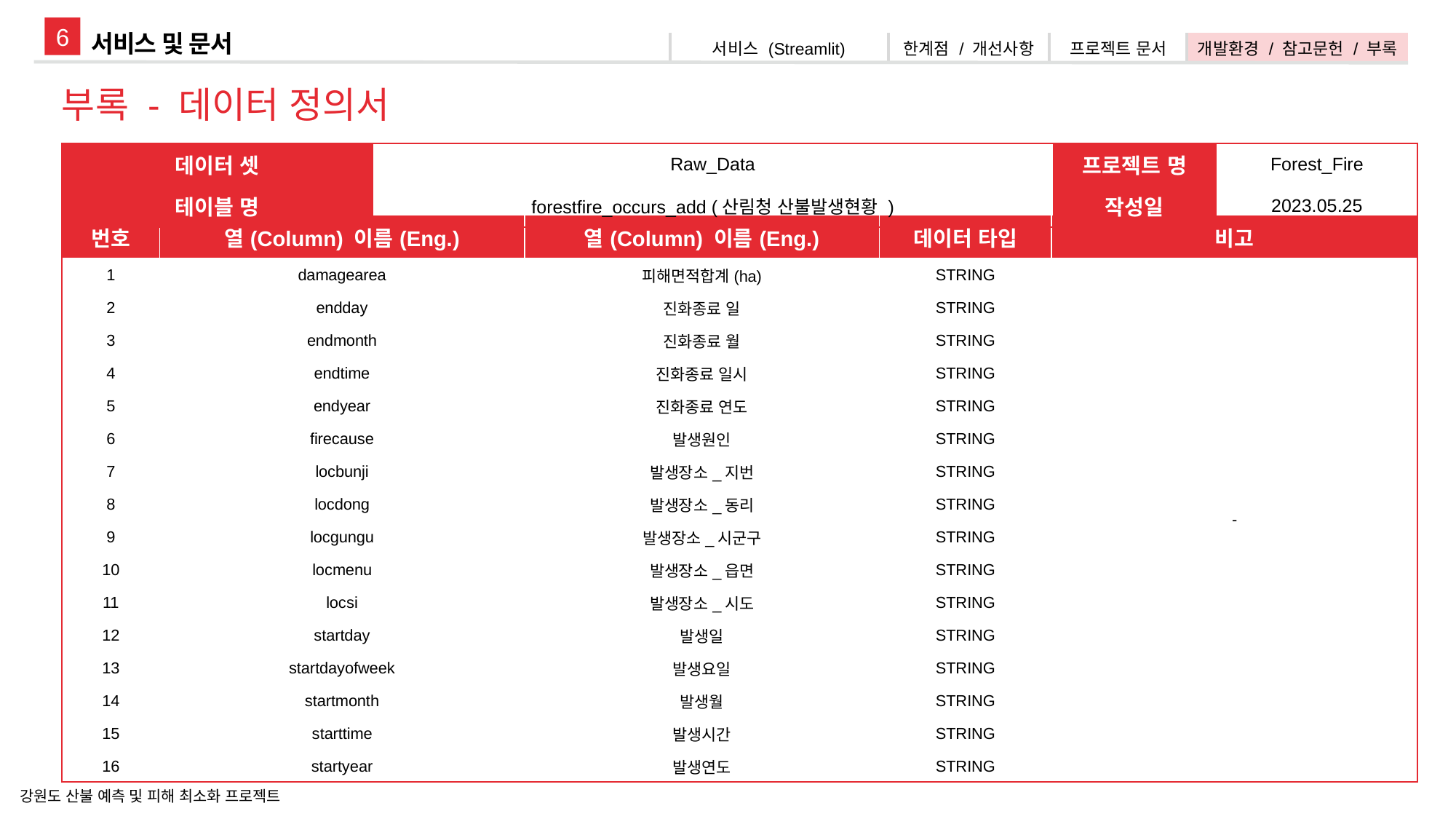

6
서비스 및 문서
| 서비스 (Streamlit) | 한계점 / 개선사항 | 프로젝트 문서 | 개발환경 / 참고문헌 / 부록 |
| --- | --- | --- | --- |
부록 - 데이터 정의서
| 데이터 셋 | Raw\_Data | 프로젝트 명 | Forest\_Fire |
| --- | --- | --- | --- |
| 테이블 명 | forestfire\_occurs\_add (산림청 산불발생현황 ) | 작성일 | 2023.05.25 |
| 번호 | 열(Column) 이름(Eng.) | 열(Column) 이름(Eng.) | 데이터 타입 | 비고 |
| --- | --- | --- | --- | --- |
| 1 | damagearea | 피해면적합계(ha) | STRING | - |
| 2 | endday | 진화종료 일 | STRING |  |
| 3 | endmonth | 진화종료 월 | STRING |  |
| 4 | endtime | 진화종료 일시 | STRING |  |
| 5 | endyear | 진화종료 연도 | STRING |  |
| 6 | firecause | 발생원인 | STRING |  |
| 7 | locbunji | 발생장소\_지번 | STRING |  |
| 8 | locdong | 발생장소\_동리 | STRING |  |
| 9 | locgungu | 발생장소\_시군구 | STRING |  |
| 10 | locmenu | 발생장소\_읍면 | STRING |  |
| 11 | locsi | 발생장소\_시도 | STRING |  |
| 12 | startday | 발생일 | STRING |  |
| 13 | startdayofweek | 발생요일 | STRING |  |
| 14 | startmonth | 발생월 | STRING |  |
| 15 | starttime | 발생시간 | STRING |  |
| 16 | startyear | 발생연도 | STRING |  |
강원도 산불 예측 및 피해 최소화 프로젝트